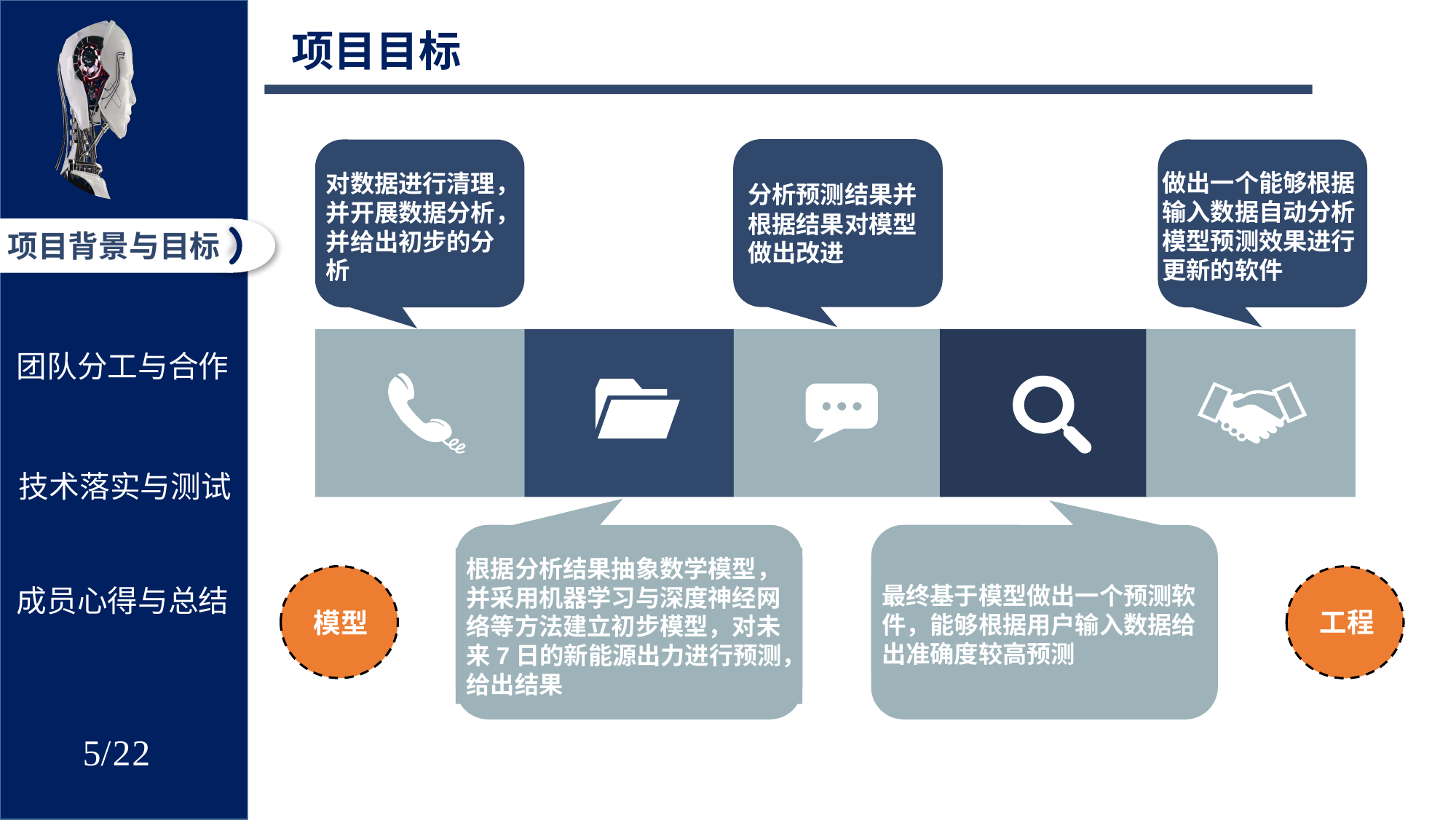

项目目标

分析预测结果并根据结果对模型做出改进

对数据进行清理，并开展数据分析，并给出初步的分析

做出一个能够根据输入数据自动分析模型预测效果进行更新的软件

根据分析结果抽象数学模型，并采用机器学习与深度神经网络等方法建立初步模型，对未来7日的新能源出力进行预测，给出结果

最终基于模型做出一个预测软件，能够根据用户输入数据给出准确度较高预测

模型

工程